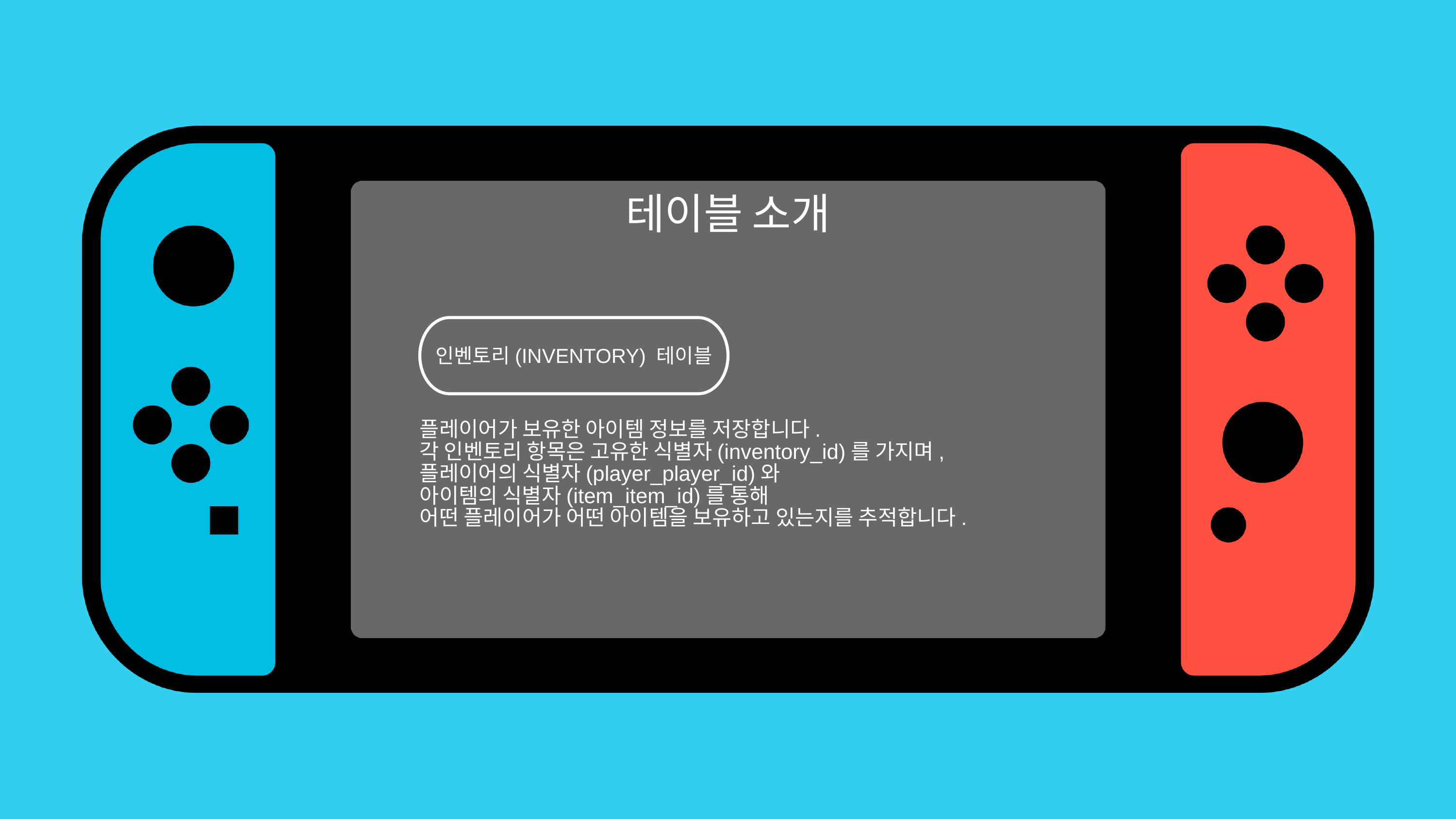

테이블 소개

인벤토리(INVENTORY) 테이블
플레이어가 보유한 아이템 정보를 저장합니다.
각 인벤토리 항목은 고유한 식별자(inventory_id)를 가지며,
플레이어의 식별자(player_player_id)와
아이템의 식별자(item_item_id)를 통해
어떤 플레이어가 어떤 아이템을 보유하고 있는지를 추적합니다.